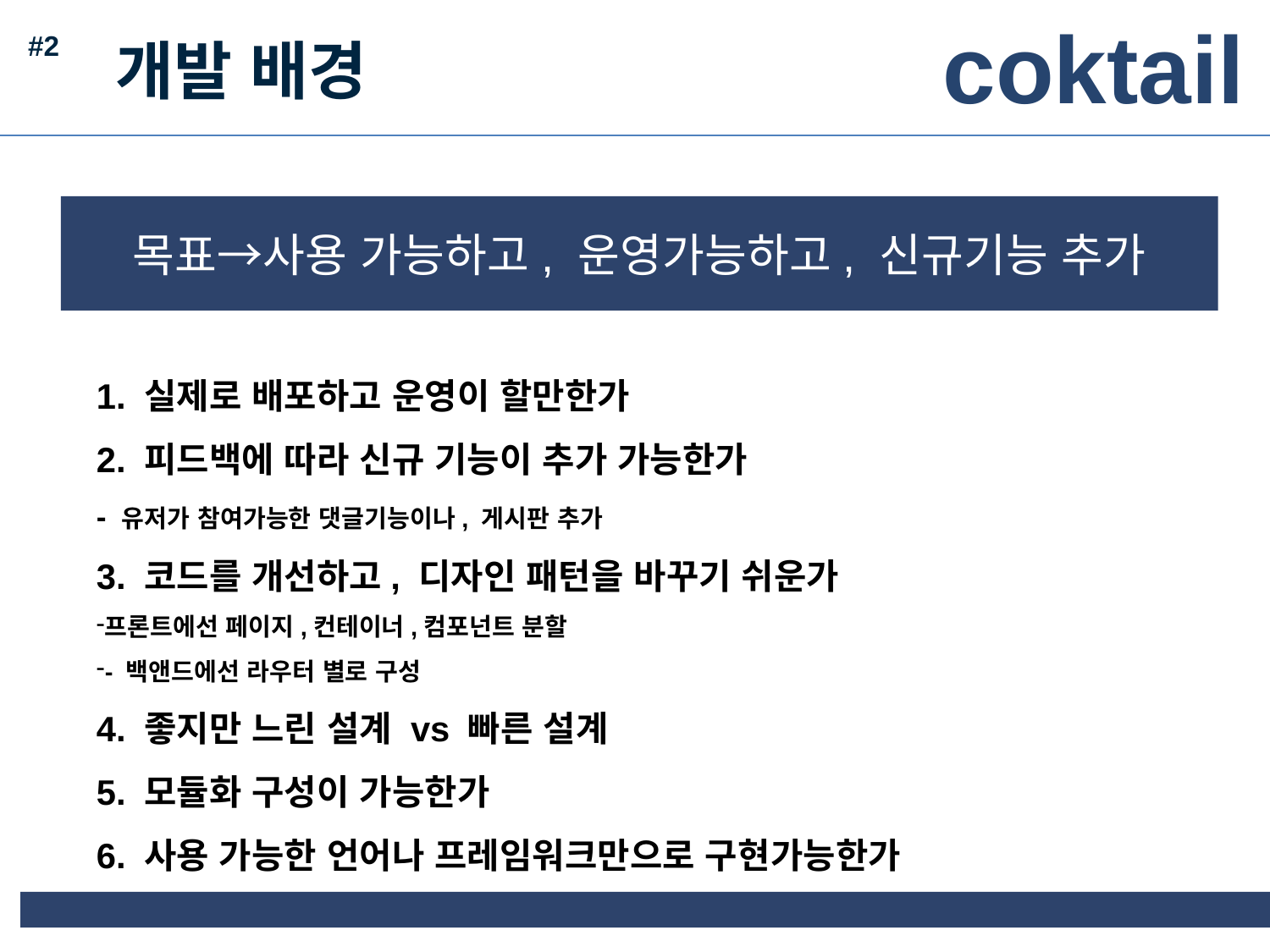

coktail
#2
개발 배경

목표→사용 가능하고, 운영가능하고, 신규기능 추가
1. 실제로 배포하고 운영이 할만한가
2. 피드백에 따라 신규 기능이 추가 가능한가
- 유저가 참여가능한 댓글기능이나, 게시판 추가
3. 코드를 개선하고, 디자인 패턴을 바꾸기 쉬운가
프론트에선 페이지,컨테이너,컴포넌트 분할
- 백앤드에선 라우터 별로 구성
4. 좋지만 느린 설계 vs 빠른 설계
5. 모듈화 구성이 가능한가
6. 사용 가능한 언어나 프레임워크만으로 구현가능한가